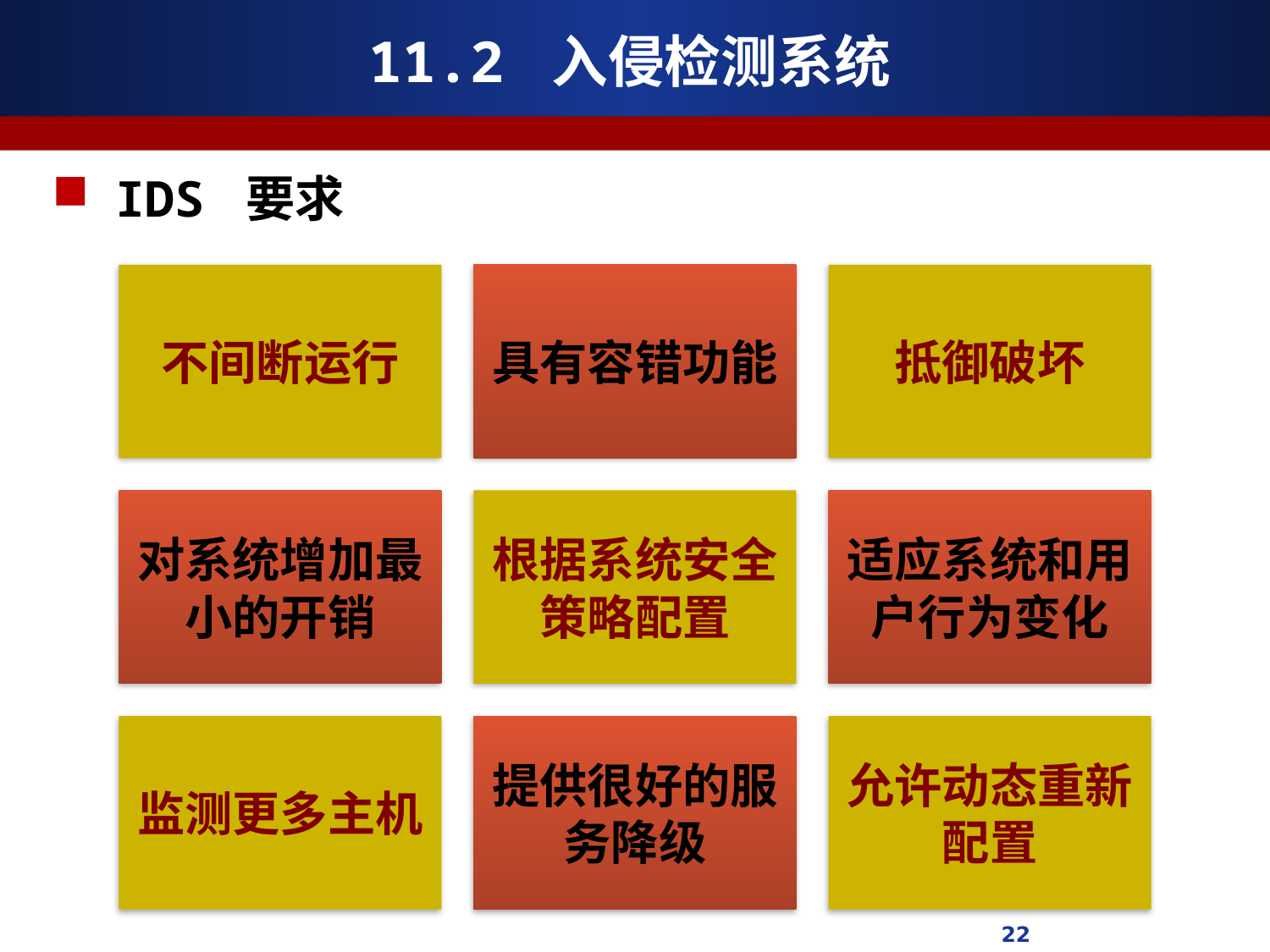

# 11.2 入侵检测系统
IDS 要求
不间断运行
具有容错功能
抵御破坏
对系统增加最小的开销
根据系统安全策略配置
适应系统和用户行为变化
监测更多主机
提供很好的服务降级
允许动态重新配置
22